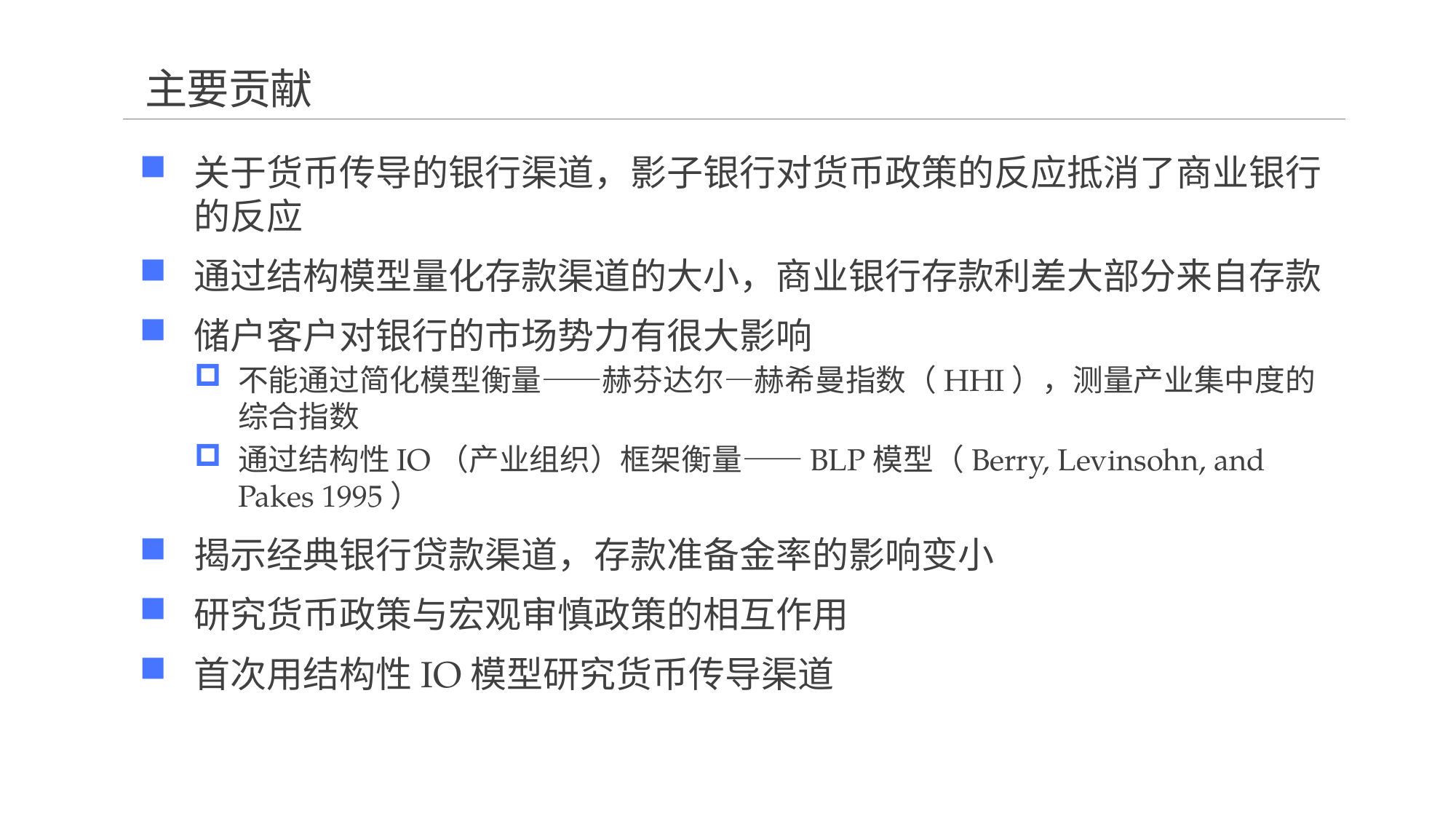

# 主要贡献
关于货币传导的银行渠道，影子银行对货币政策的反应抵消了商业银行的反应
通过结构模型量化存款渠道的大小，商业银行存款利差大部分来自存款
储户客户对银行的市场势力有很大影响
不能通过简化模型衡量——赫芬达尔—赫希曼指数（HHI），测量产业集中度的综合指数
通过结构性IO（产业组织）框架衡量——BLP模型（Berry, Levinsohn, and Pakes 1995）
揭示经典银行贷款渠道，存款准备金率的影响变小
研究货币政策与宏观审慎政策的相互作用
首次用结构性IO模型研究货币传导渠道
7